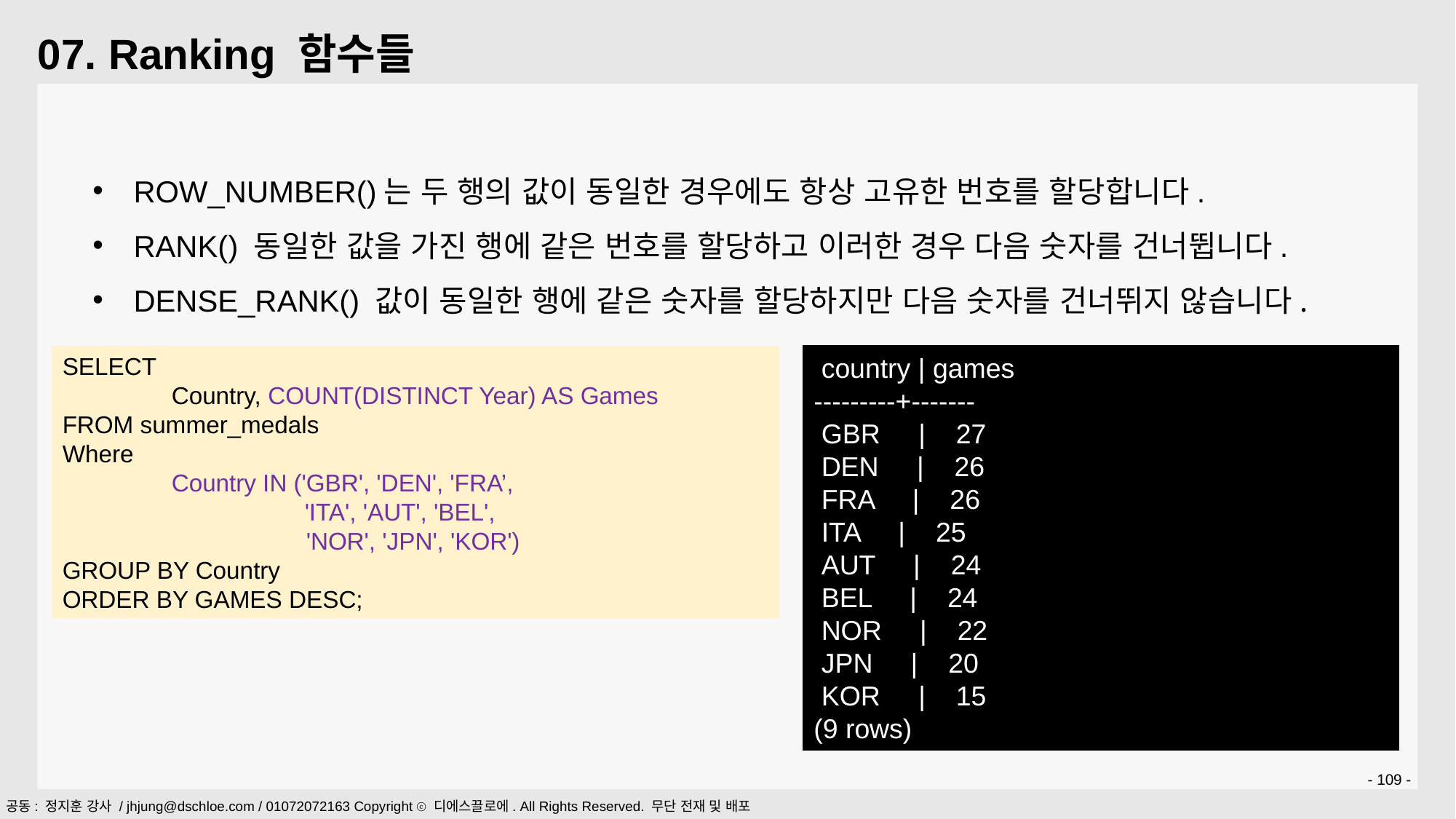

07. Ranking 함수들
ROW_NUMBER()는 두 행의 값이 동일한 경우에도 항상 고유한 번호를 할당합니다.
RANK() 동일한 값을 가진 행에 같은 번호를 할당하고 이러한 경우 다음 숫자를 건너뜁니다.
DENSE_RANK() 값이 동일한 행에 같은 숫자를 할당하지만 다음 숫자를 건너뛰지 않습니다.
SELECT
	Country, COUNT(DISTINCT Year) AS Games
FROM summer_medals
Where
	Country IN ('GBR', 'DEN', 'FRA’,
                                    'ITA', 'AUT', 'BEL',
	                    'NOR', 'JPN', 'KOR')
GROUP BY Country
ORDER BY GAMES DESC;
 country | games
---------+-------
 GBR     |    27
 DEN     |    26
 FRA     |    26
 ITA     |    25
 AUT     |    24
 BEL     |    24
 NOR     |    22
 JPN     |    20
 KOR     |    15
(9 rows)
- 109 -